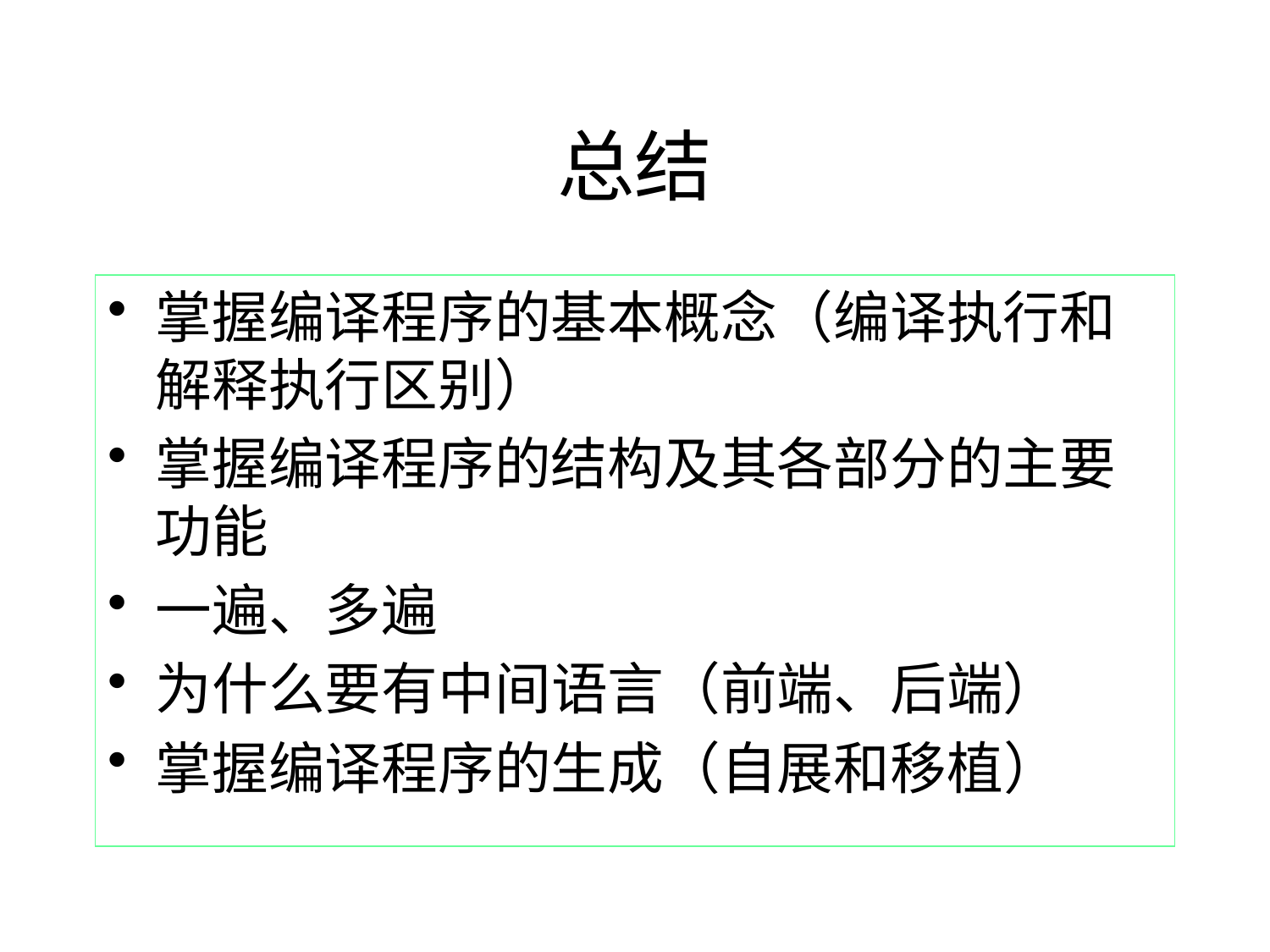

# 总结
掌握编译程序的基本概念（编译执行和解释执行区别）
掌握编译程序的结构及其各部分的主要功能
一遍、多遍
为什么要有中间语言（前端、后端）
掌握编译程序的生成（自展和移植）